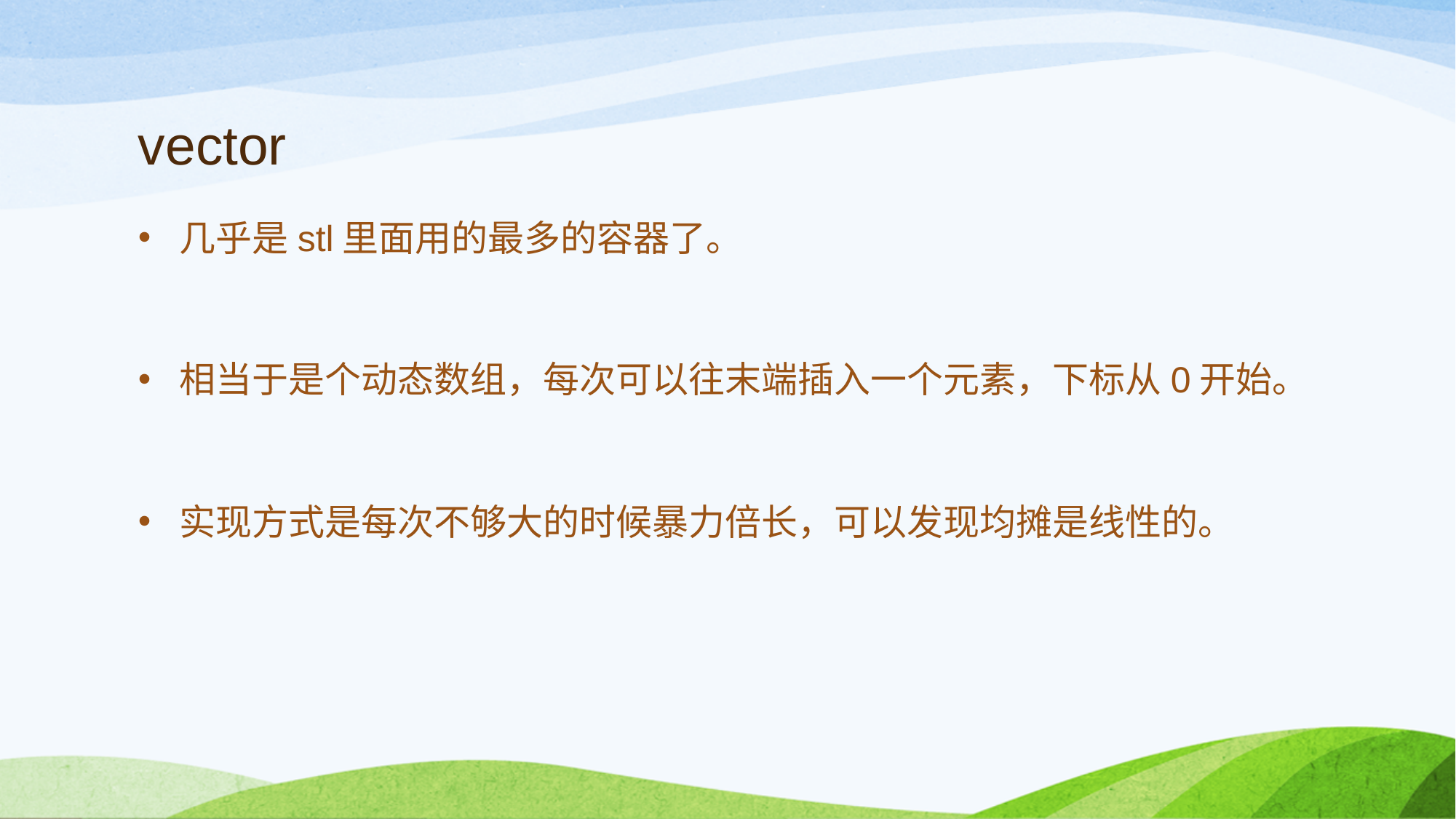

# vector
几乎是stl里面用的最多的容器了。

相当于是个动态数组，每次可以往末端插入一个元素，下标从0开始。

实现方式是每次不够大的时候暴力倍长，可以发现均摊是线性的。